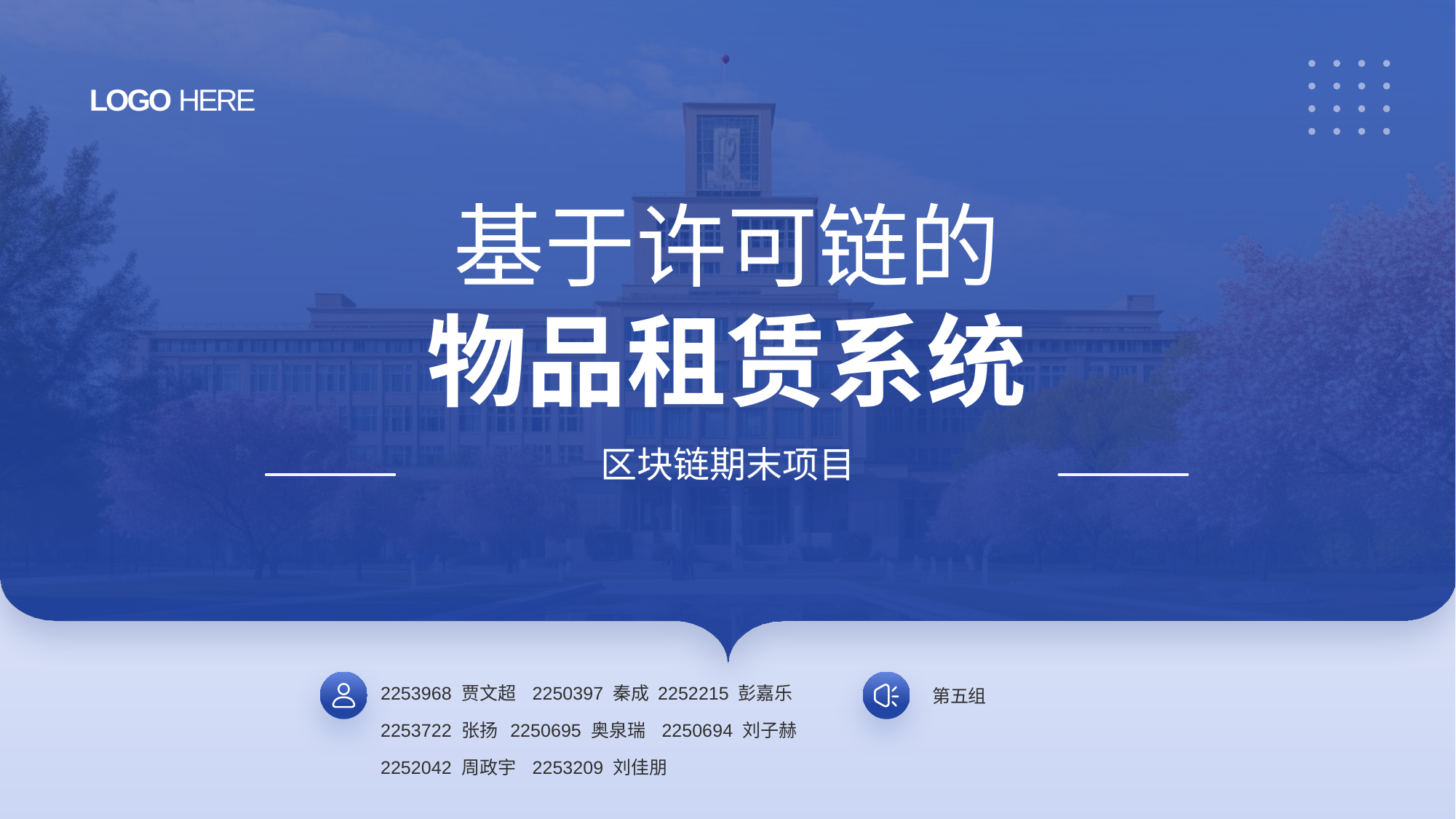

LOGO HERE
# 基于许可链的 物品租赁系统
区块链期末项目
2253968 贾文超   2250397 秦成 2252215 彭嘉乐
2253722 张扬  2250695 奥泉瑞   2250694 刘子赫
2252042 周政宇   2253209 刘佳朋
第五组